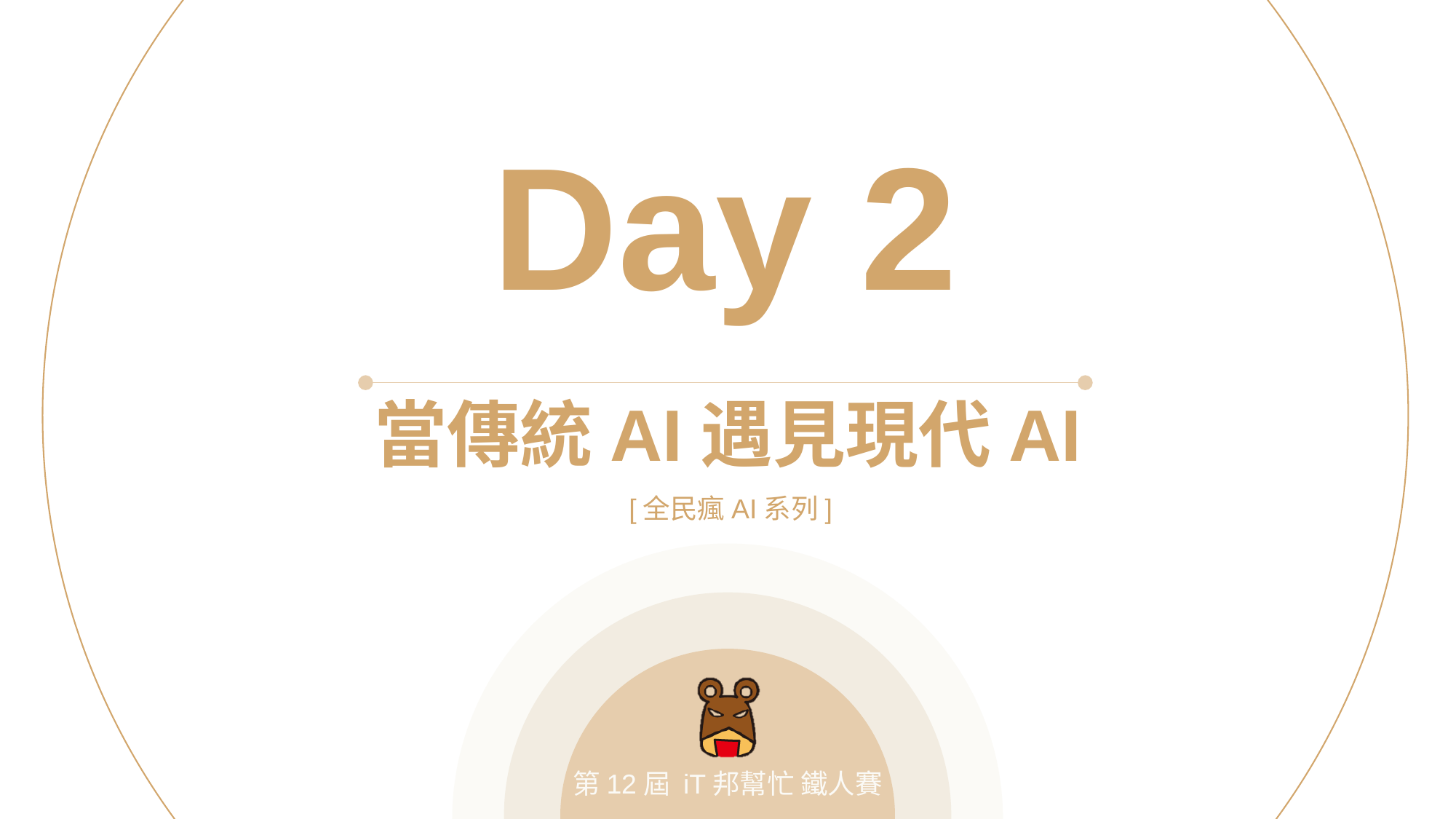

Day 2
當傳統AI遇見現代AI
[全民瘋AI系列]
第12屆 iT邦幫忙 鐵人賽